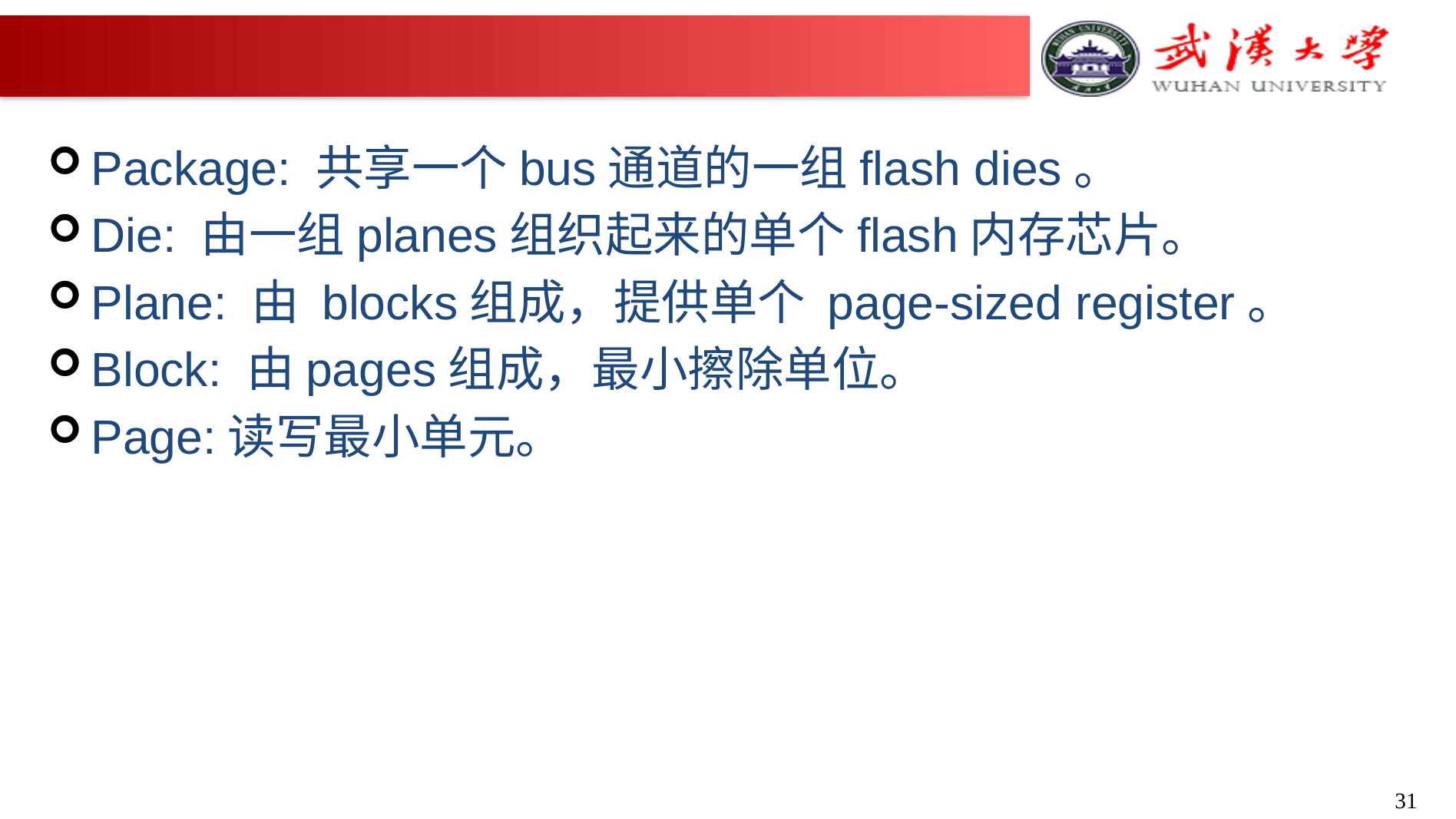

#
Package: 共享一个bus通道的一组flash dies。
Die: 由一组planes组织起来的单个flash内存芯片。
Plane: 由 blocks组成，提供单个 page-sized register。
Block: 由pages组成，最小擦除单位。
Page:读写最小单元。